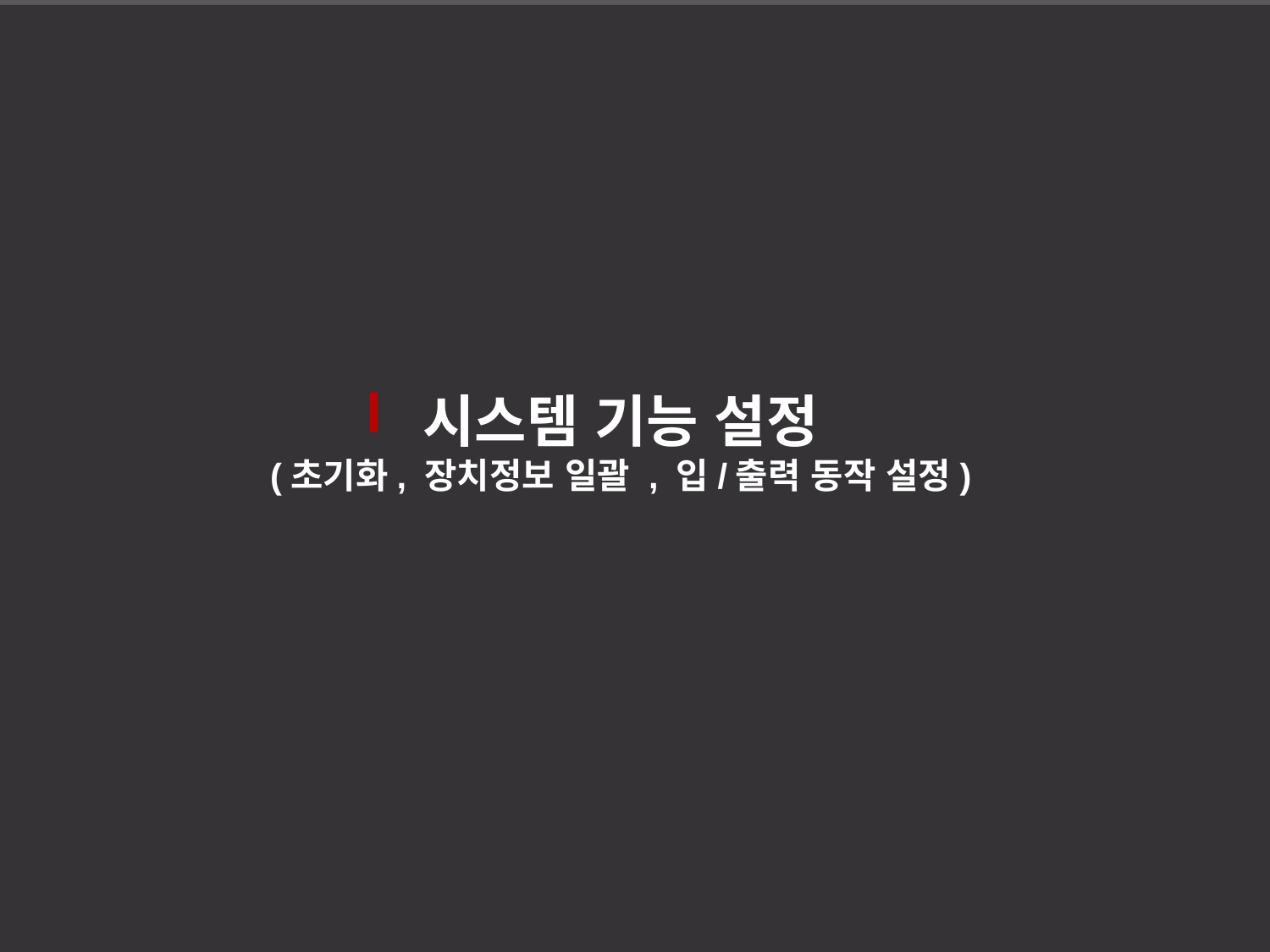

시스템 기능 설정
(초기화, 장치정보 일괄 , 입/출력 동작 설정)